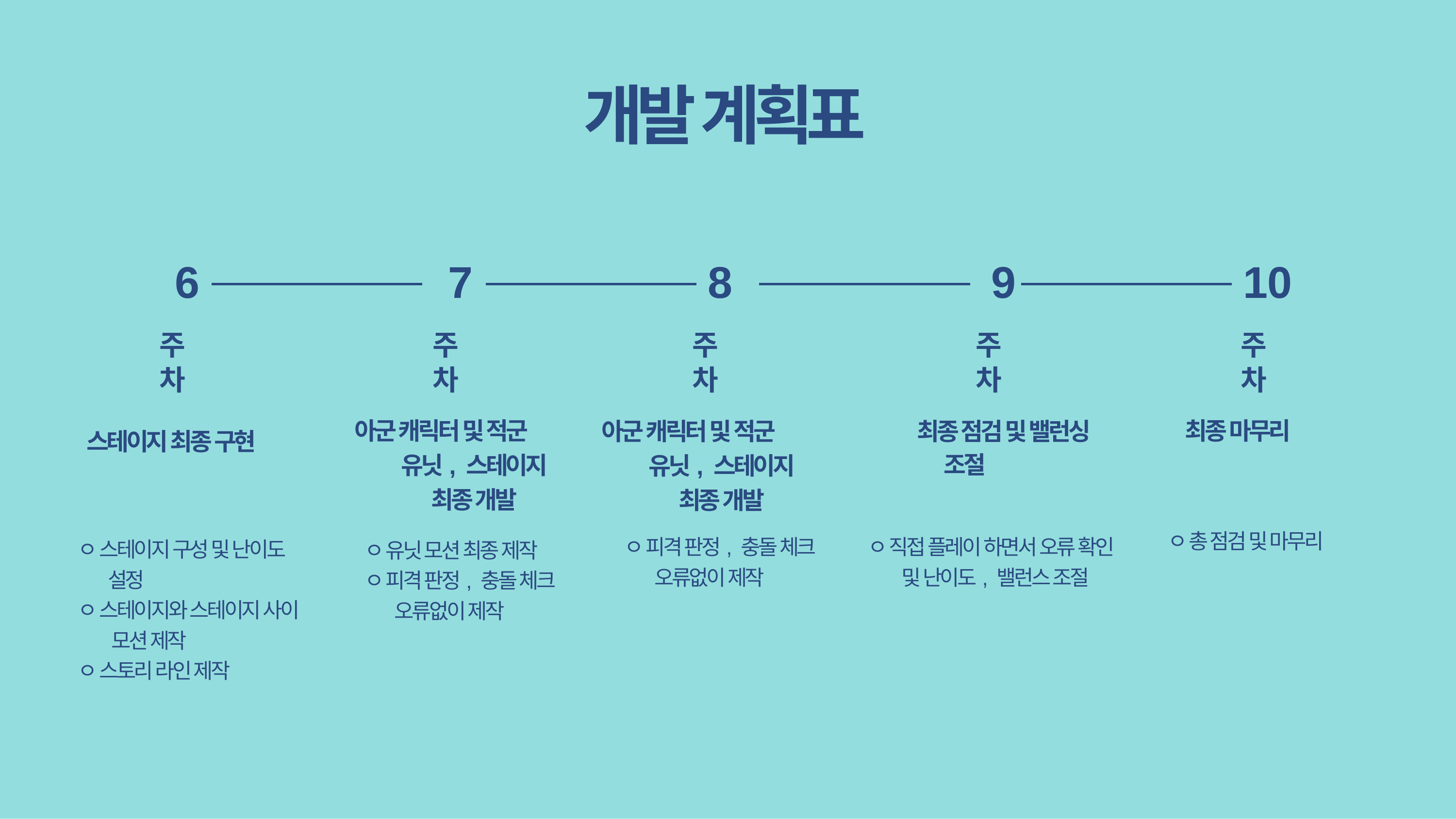

# 개발 계획표
10

6
7
8
9

주
차
주
차
주
차
주
차
주
차
아군 캐릭터 및 적군
         유닛, 스테이지
                최종 개발

최종 마무리
아군 캐릭터 및 적군
         유닛, 스테이지
                최종 개발
최종 점검 및 밸런싱 조절
스테이지 최종 구현
ㅇ 총 점검 및 마무리
ㅇ 피격 판정, 충돌 체크
      오류없이 제작

ㅇ 직접 플레이 하면서 오류 확인
       및 난이도, 밸런스 조절
ㅇ 스테이지 구성 및 난이도
      설정
ㅇ 스테이지와 스테이지 사이
       모션 제작
ㅇ 스토리 라인 제작
ㅇ 유닛 모션 최종 제작
ㅇ 피격 판정, 충돌 체크
      오류없이 제작